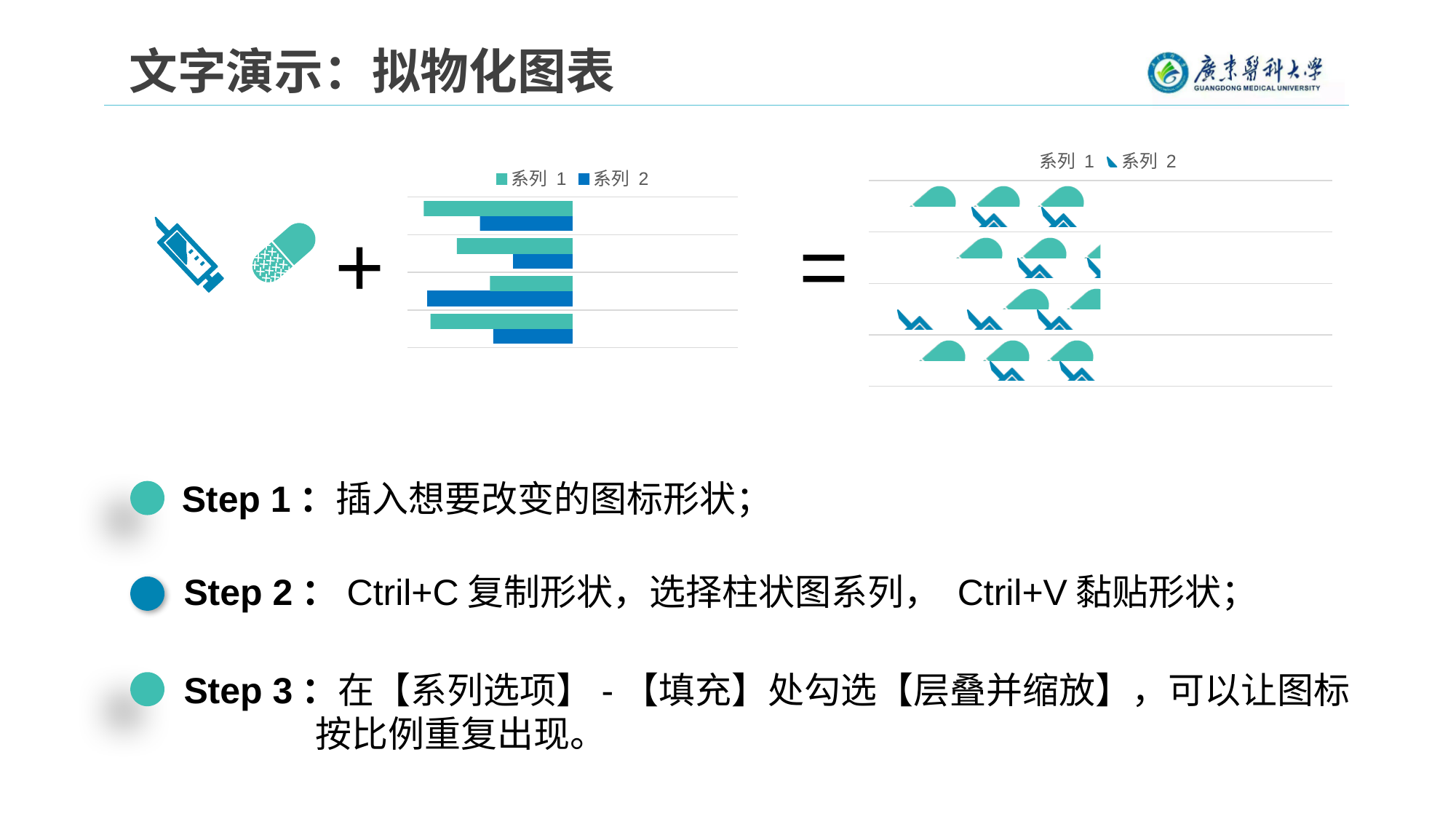

文字演示：拟物化图表

### Chart

| Category | 系列 2 | 系列 1 |
|---|---|---|
| 类别 1 | 2.4 | 4.3 |
| 类别 2 | 4.4 | 2.5 |
| 类别 3 | 1.8 | 3.5 |
| 类别 4 | 2.8 | 4.5 |

### Chart

| Category | 系列 2 | 系列 1 |
|---|---|---|
| 类别 1 | 2.4 | 4.3 |
| 类别 2 | 4.4 | 2.5 |
| 类别 3 | 1.8 | 3.5 |
| 类别 4 | 2.8 | 4.5 |
=
+

Step 1：插入想要改变的图标形状；

Step 2：Ctril+C复制形状，选择柱状图系列， Ctril+V黏贴形状；

Step 3：在【系列选项】-【填充】处勾选【层叠并缩放】，可以让图标
               按比例重复出现。